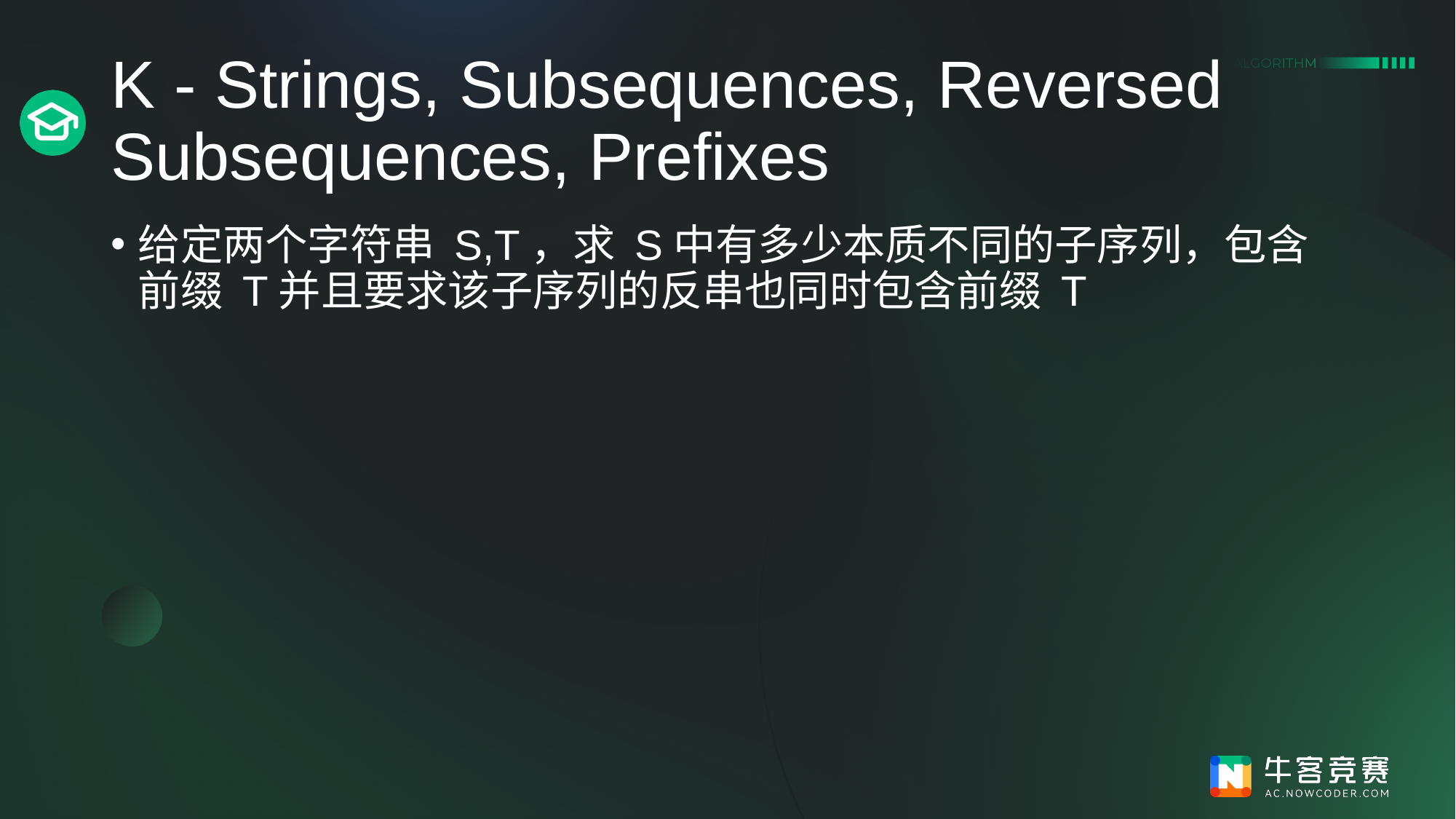

# K - Strings, Subsequences, Reversed Subsequences, Prefixes
给定两个字符串 S,T，求 S中有多少本质不同的子序列，包含前缀 T并且要求该子序列的反串也同时包含前缀 T